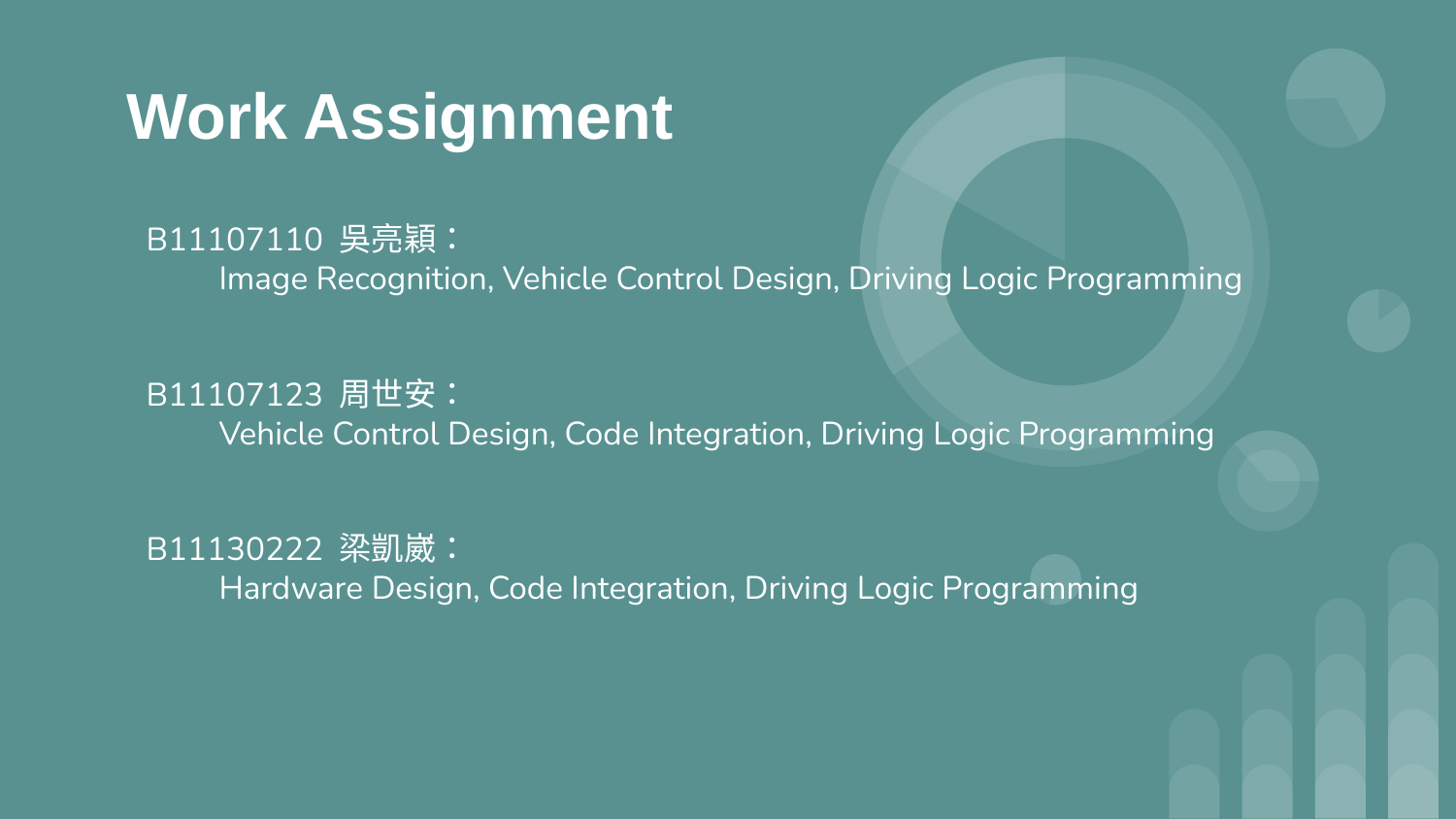

# Work Assignment
B11107110 吳亮穎：
Image Recognition, Vehicle Control Design, Driving Logic Programming

B11107123 周世安：
Vehicle Control Design, Code Integration, Driving Logic Programming

B11130222 梁凱崴：
Hardware Design, Code Integration, Driving Logic Programming